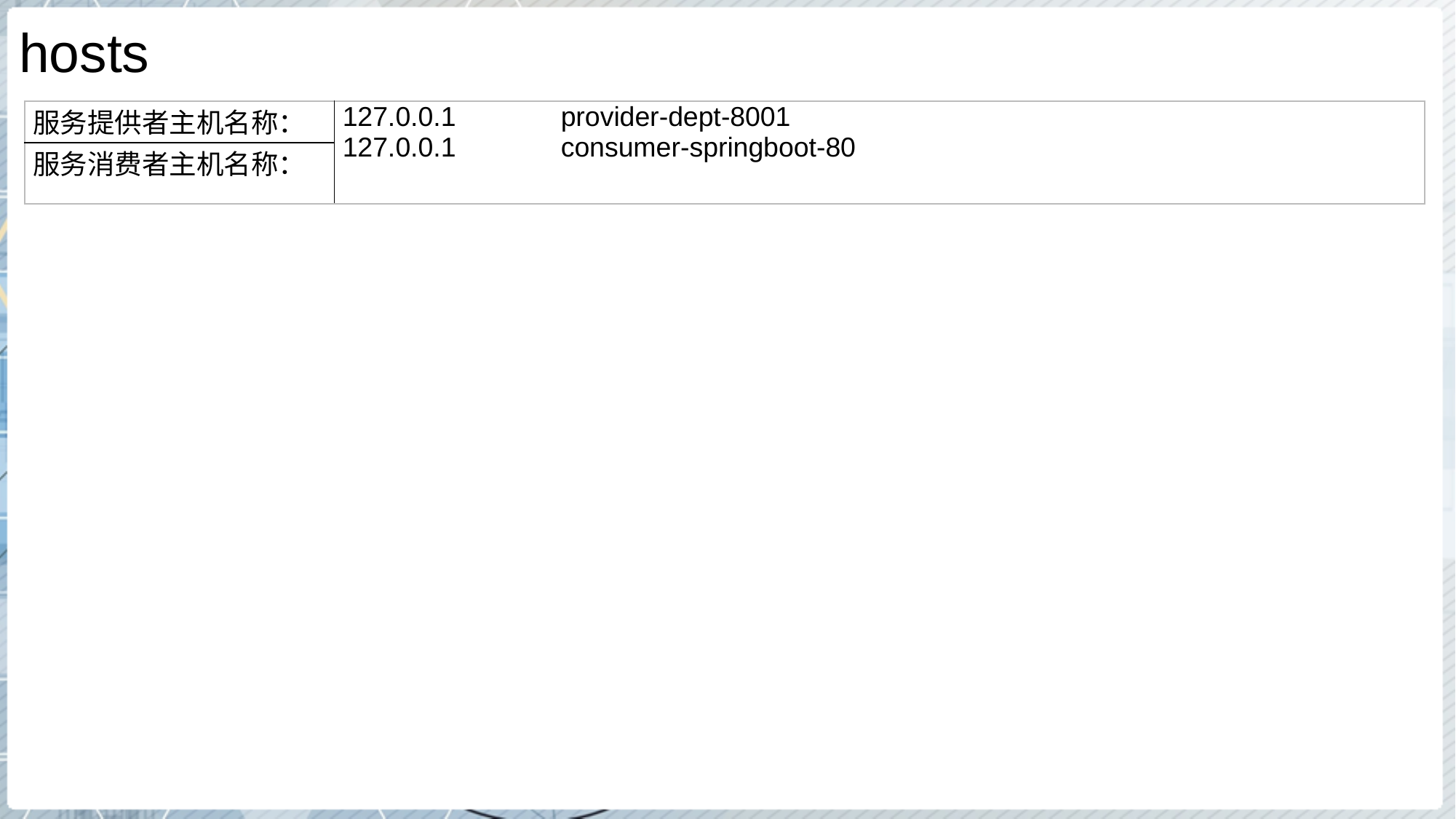

# hosts
| 服务提供者主机名称： | 127.0.0.1 provider-dept-8001 127.0.0.1 consumer-springboot-80 |
| --- | --- |
| 服务消费者主机名称： |  |